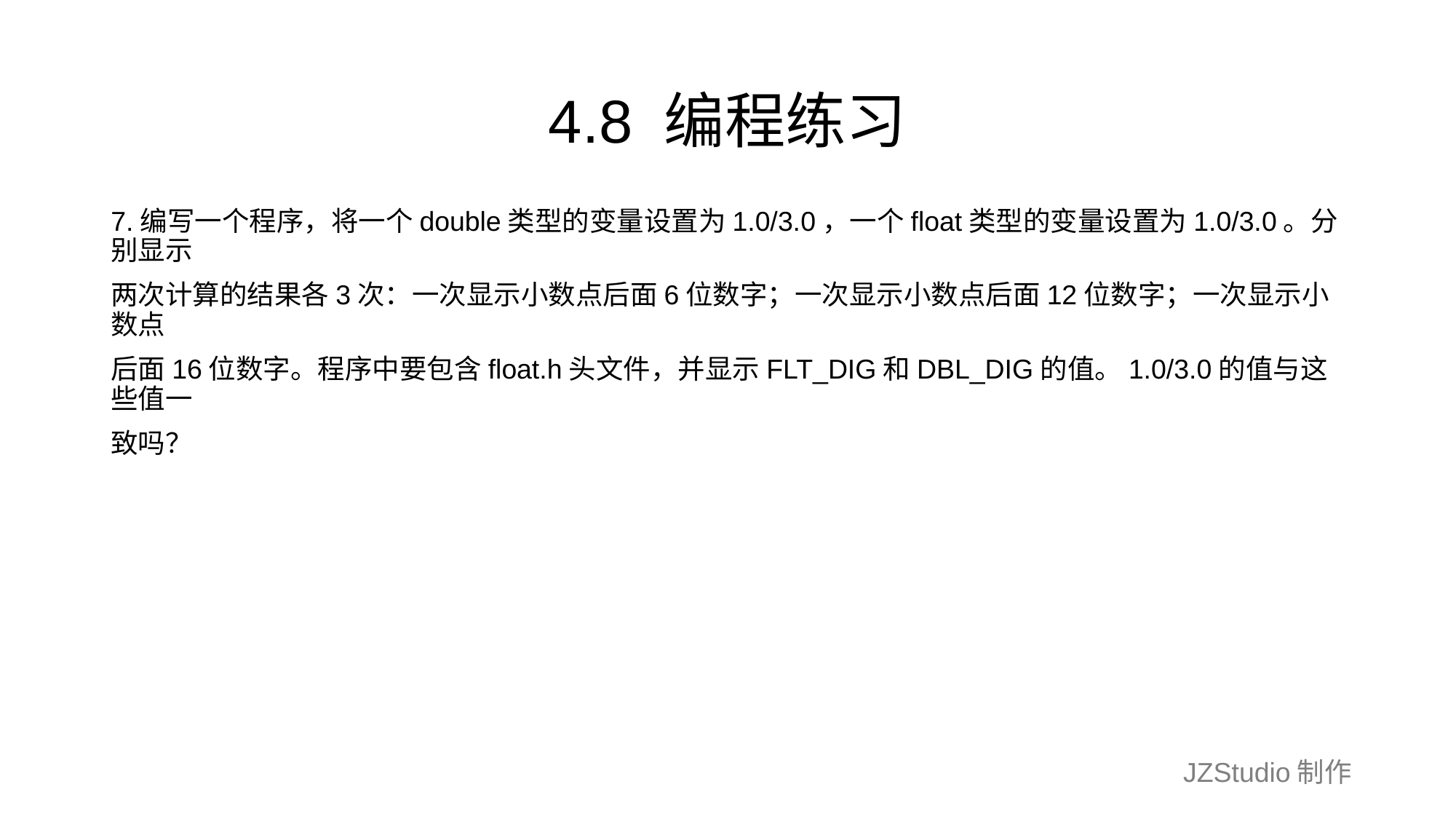

# 4.8 编程练习
7.编写一个程序，将一个double类型的变量设置为1.0/3.0，一个float类型的变量设置为1.0/3.0。分别显示
两次计算的结果各3次：一次显示小数点后面6位数字；一次显示小数点后面12位数字；一次显示小数点
后面16位数字。程序中要包含float.h头文件，并显示FLT_DIG和DBL_DIG的值。1.0/3.0的值与这些值一
致吗？